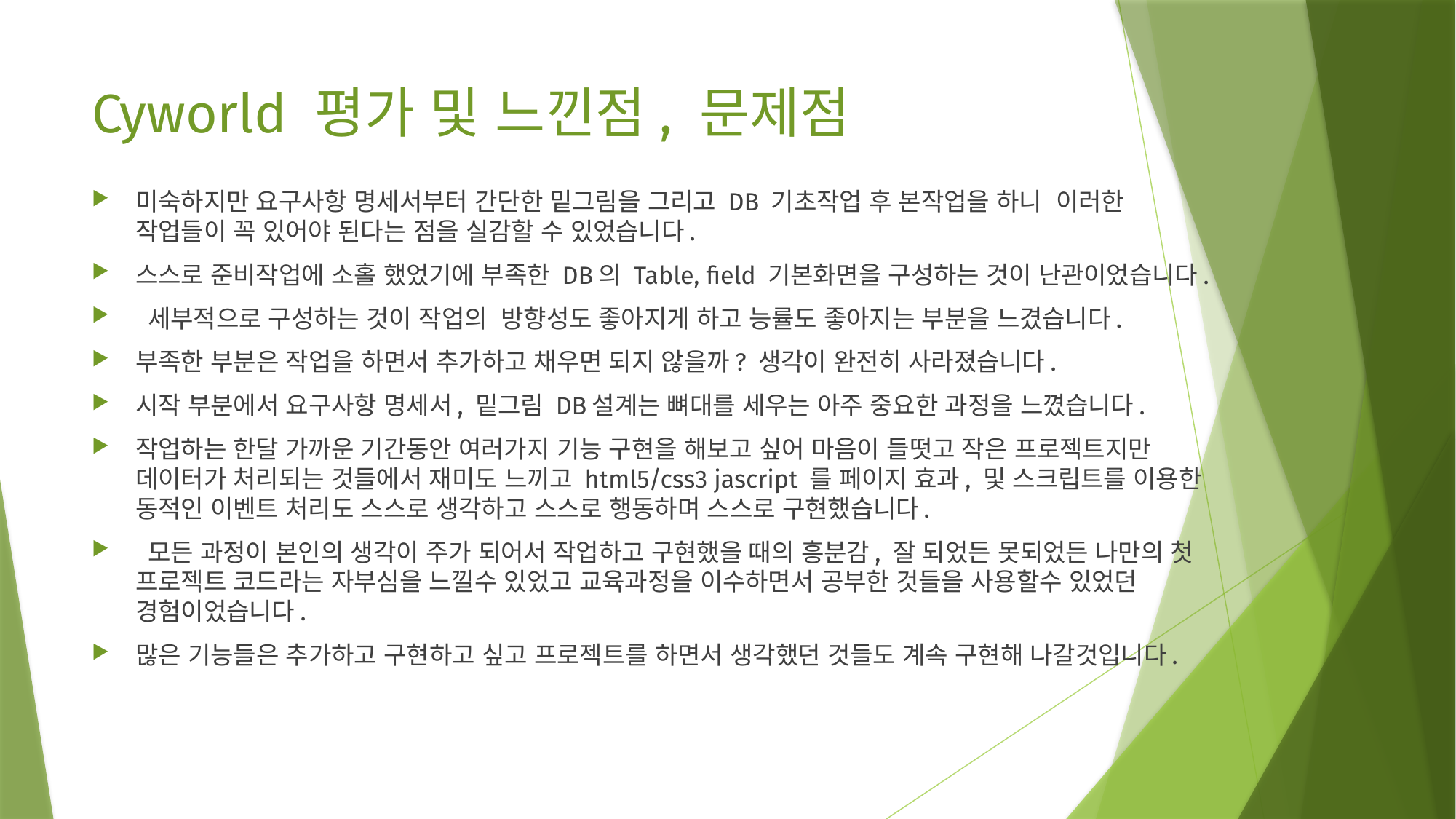

# Cyworld 평가 및 느낀점, 문제점
미숙하지만 요구사항 명세서부터 간단한 밑그림을 그리고 DB 기초작업 후 본작업을 하니  이러한 작업들이 꼭 있어야 된다는 점을 실감할 수 있었습니다.
스스로 준비작업에 소홀 했었기에 부족한 DB의 Table, field 기본화면을 구성하는 것이 난관이었습니다.
 세부적으로 구성하는 것이 작업의  방향성도 좋아지게 하고 능률도 좋아지는 부분을 느겼습니다.
부족한 부분은 작업을 하면서 추가하고 채우면 되지 않을까? 생각이 완전히 사라졌습니다.
시작 부분에서 요구사항 명세서, 밑그림 DB설계는 뼈대를 세우는 아주 중요한 과정을 느꼈습니다.
작업하는 한달 가까운 기간동안 여러가지 기능 구현을 해보고 싶어 마음이 들떳고 작은 프로젝트지만 데이터가 처리되는 것들에서 재미도 느끼고 html5/css3 jascript 를 페이지 효과, 및 스크립트를 이용한 동적인 이벤트 처리도 스스로 생각하고 스스로 행동하며 스스로 구현했습니다.
 모든 과정이 본인의 생각이 주가 되어서 작업하고 구현했을 때의 흥분감, 잘 되었든 못되었든 나만의 첫 프로젝트 코드라는 자부심을 느낄수 있었고 교육과정을 이수하면서 공부한 것들을 사용할수 있었던 경험이었습니다.
많은 기능들은 추가하고 구현하고 싶고 프로젝트를 하면서 생각했던 것들도 계속 구현해 나갈것입니다.